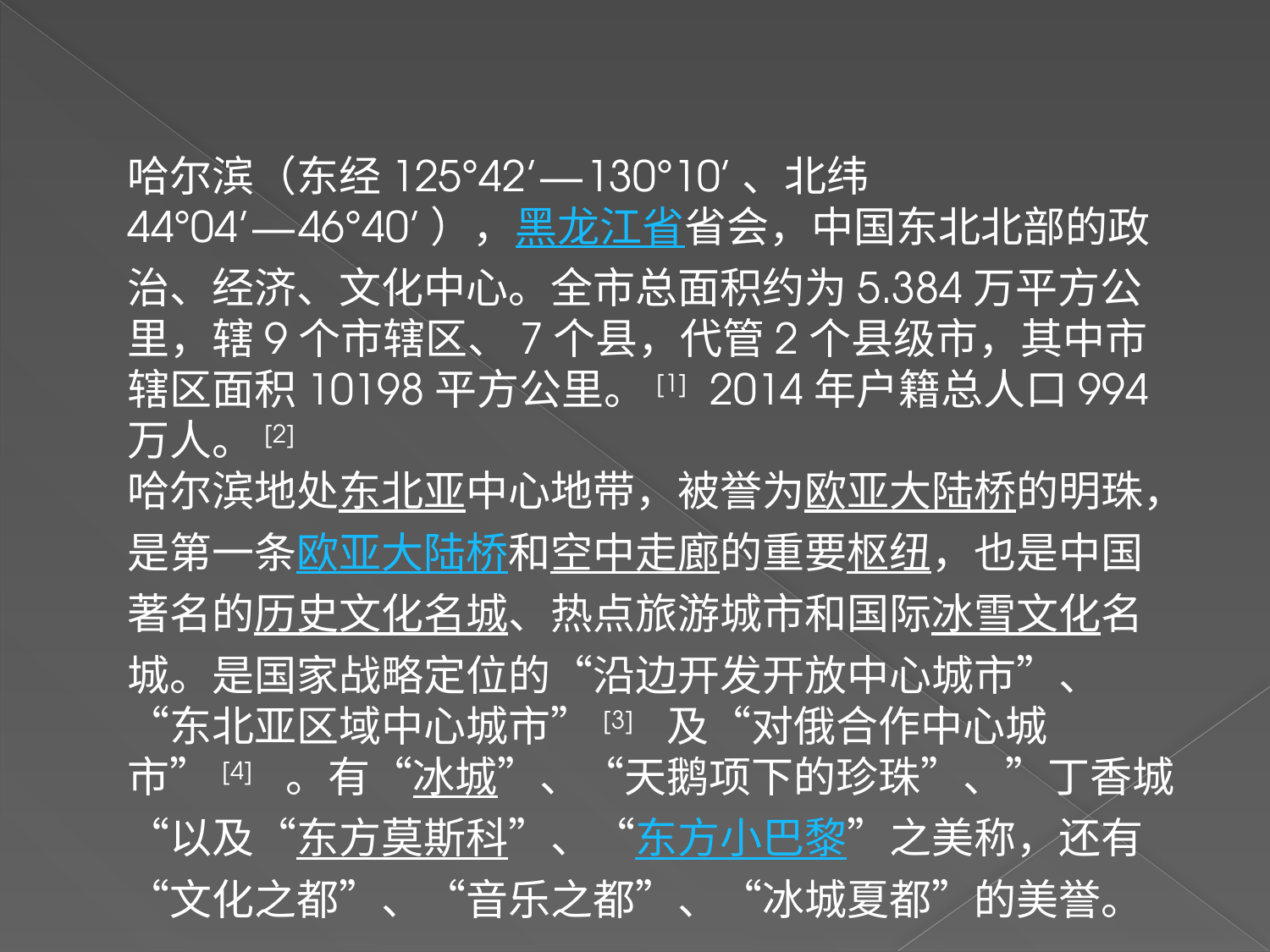

哈尔滨（东经125°42′―130°10′、北纬44°04′―46°40′），黑龙江省省会，中国东北北部的政治、经济、文化中心。全市总面积约为5.384万平方公里，辖9个市辖区、7个县，代管2个县级市，其中市辖区面积10198平方公里。[1]  2014年户籍总人口994万人。[2]
哈尔滨地处东北亚中心地带，被誉为欧亚大陆桥的明珠，是第一条欧亚大陆桥和空中走廊的重要枢纽，也是中国著名的历史文化名城、热点旅游城市和国际冰雪文化名城。是国家战略定位的“沿边开发开放中心城市”、“东北亚区域中心城市”[3]  及“对俄合作中心城市”[4]  。有“冰城”、“天鹅项下的珍珠”、”丁香城“以及“东方莫斯科”、“东方小巴黎”之美称，还有“文化之都”、“音乐之都”、“冰城夏都”的美誉。